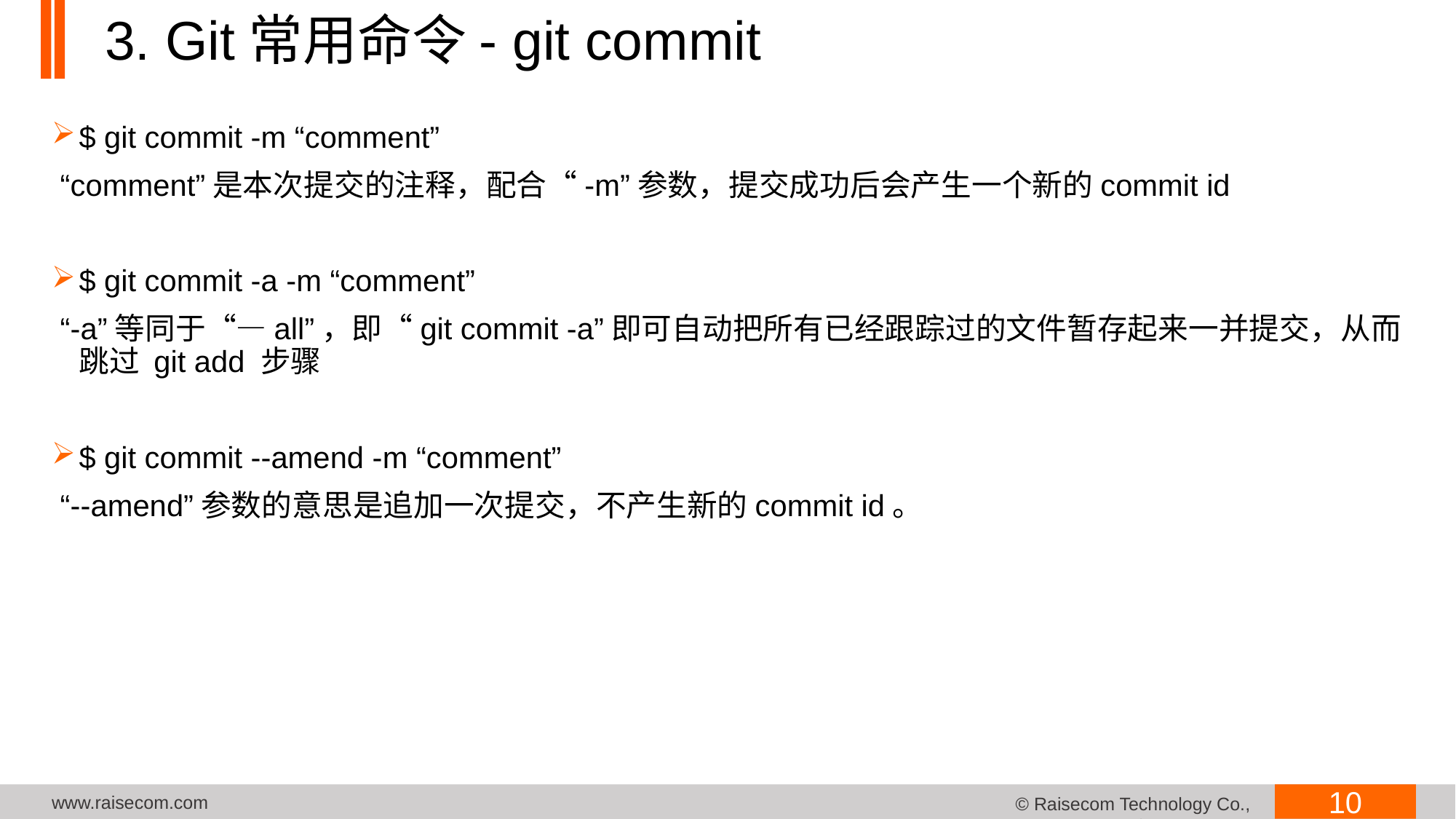

# 3. Git常用命令- git commit
$ git commit -m “comment”
 “comment”是本次提交的注释，配合“-m”参数，提交成功后会产生一个新的commit id

$ git commit -a -m “comment”
 “-a”等同于“—all”，即“git commit -a”即可自动把所有已经跟踪过的文件暂存起来一并提交，从而跳过 git add 步骤

$ git commit --amend -m “comment”
 “--amend”参数的意思是追加一次提交，不产生新的commit id。